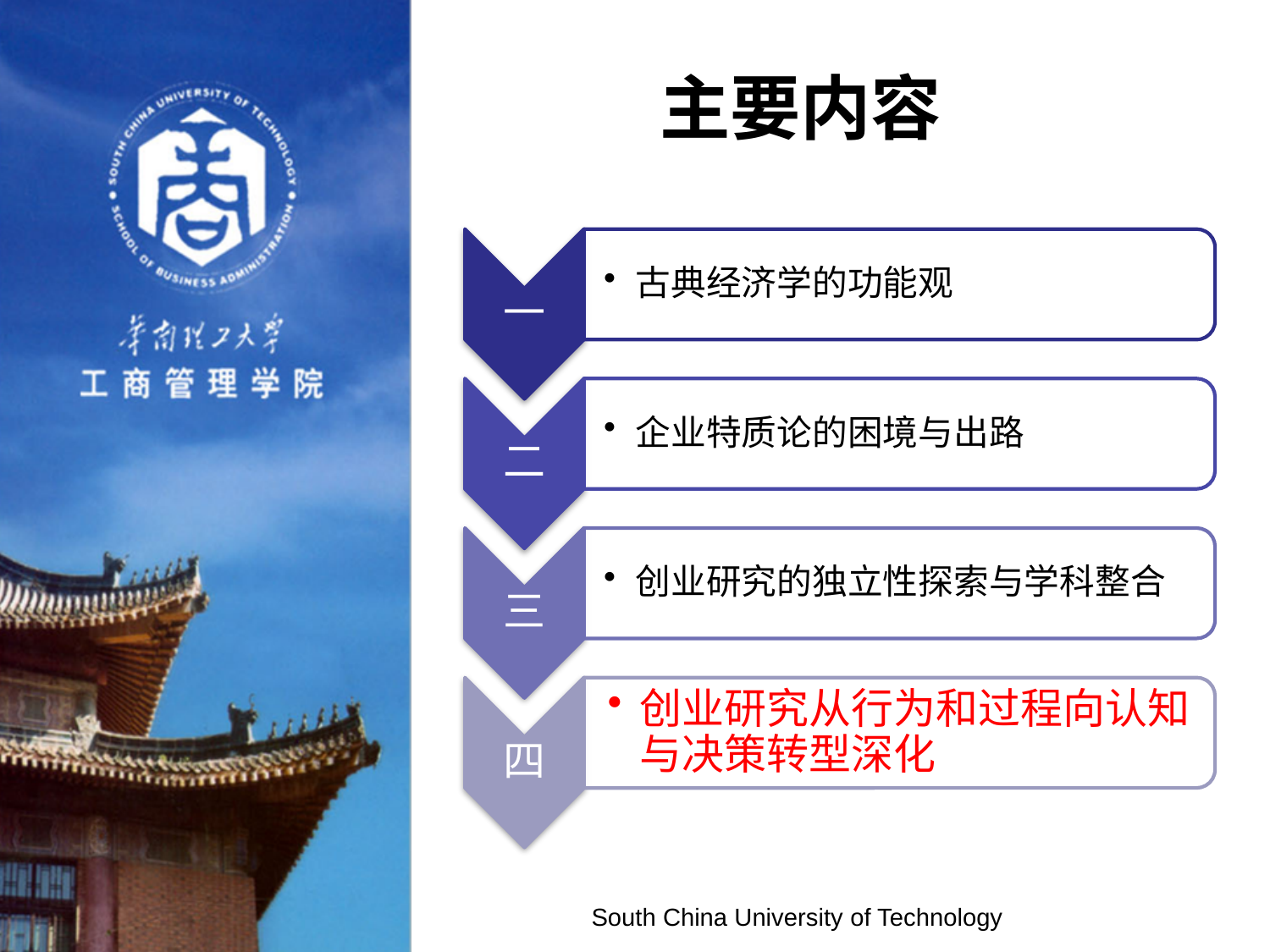

# 主要内容
一
古典经济学的功能观
二
企业特质论的困境与出路
三
创业研究的独立性探索与学科整合
四
创业研究从行为和过程向认知与决策转型深化
South China University of Technology